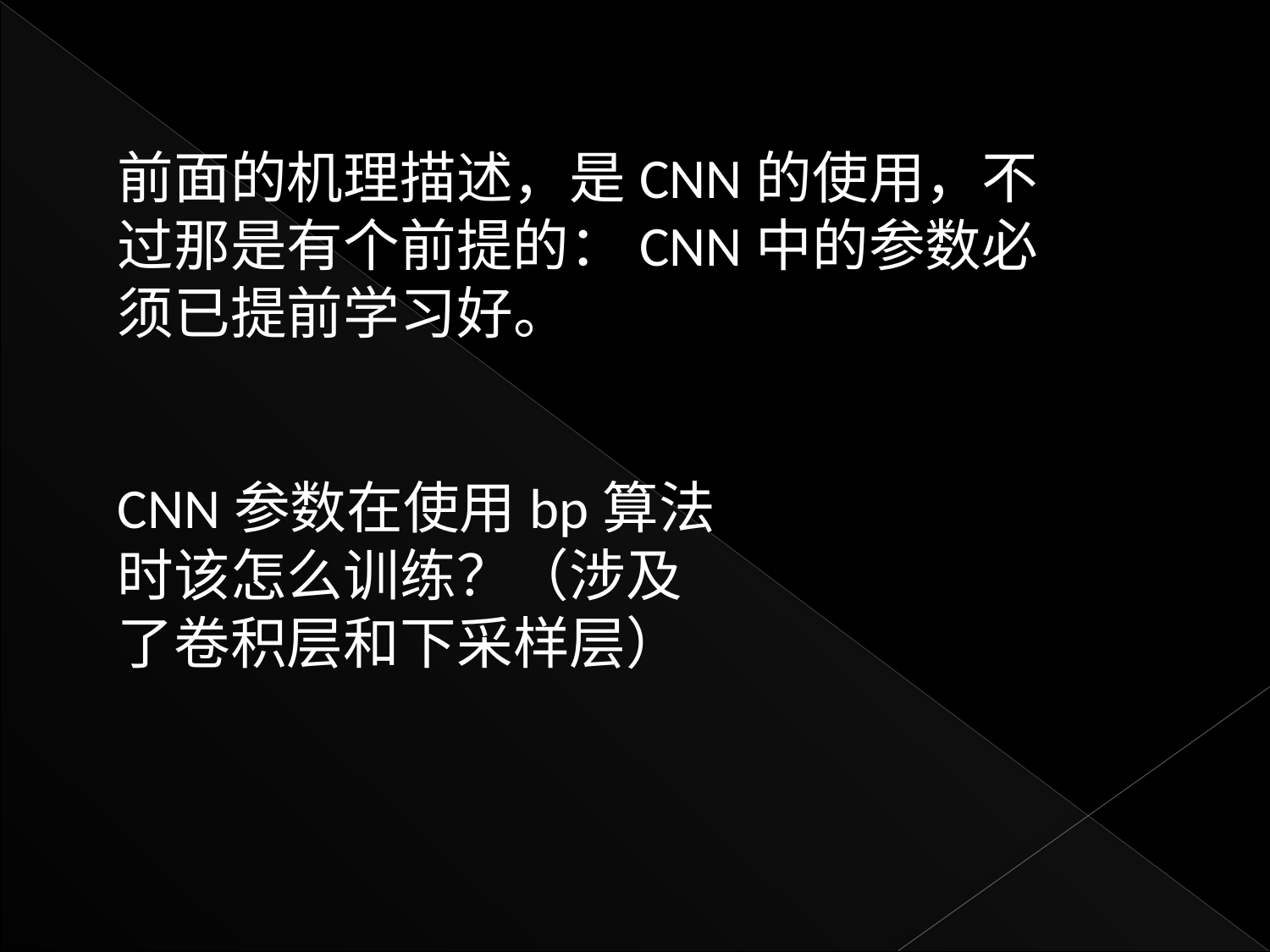

前面的机理描述，是CNN的使用，不过那是有个前提的：CNN中的参数必须已提前学习好。
CNN参数在使用bp算法时该怎么训练？（涉及了卷积层和下采样层）